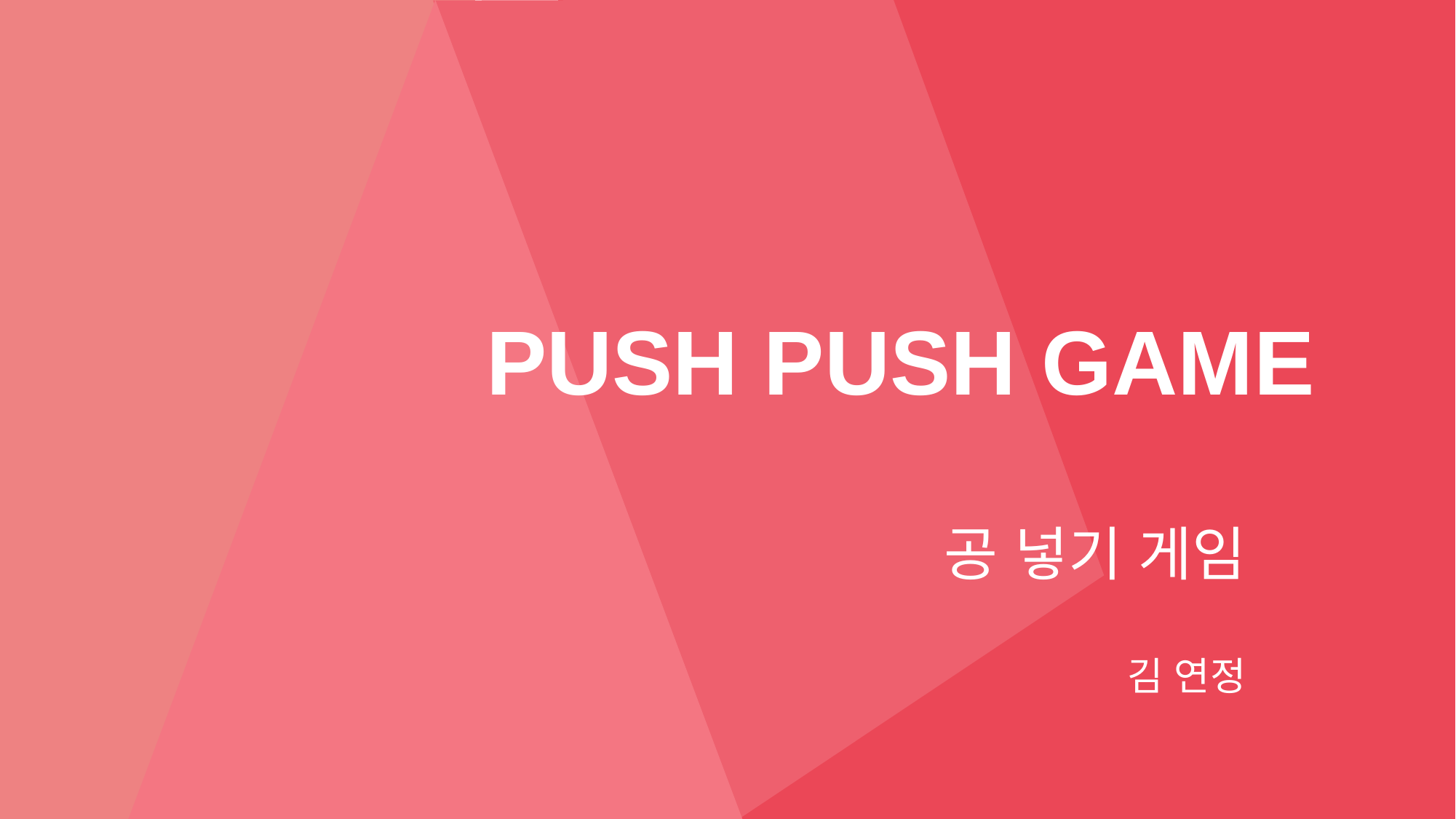

# PUSH PUSH GAME
공 넣기 게임

김 연정